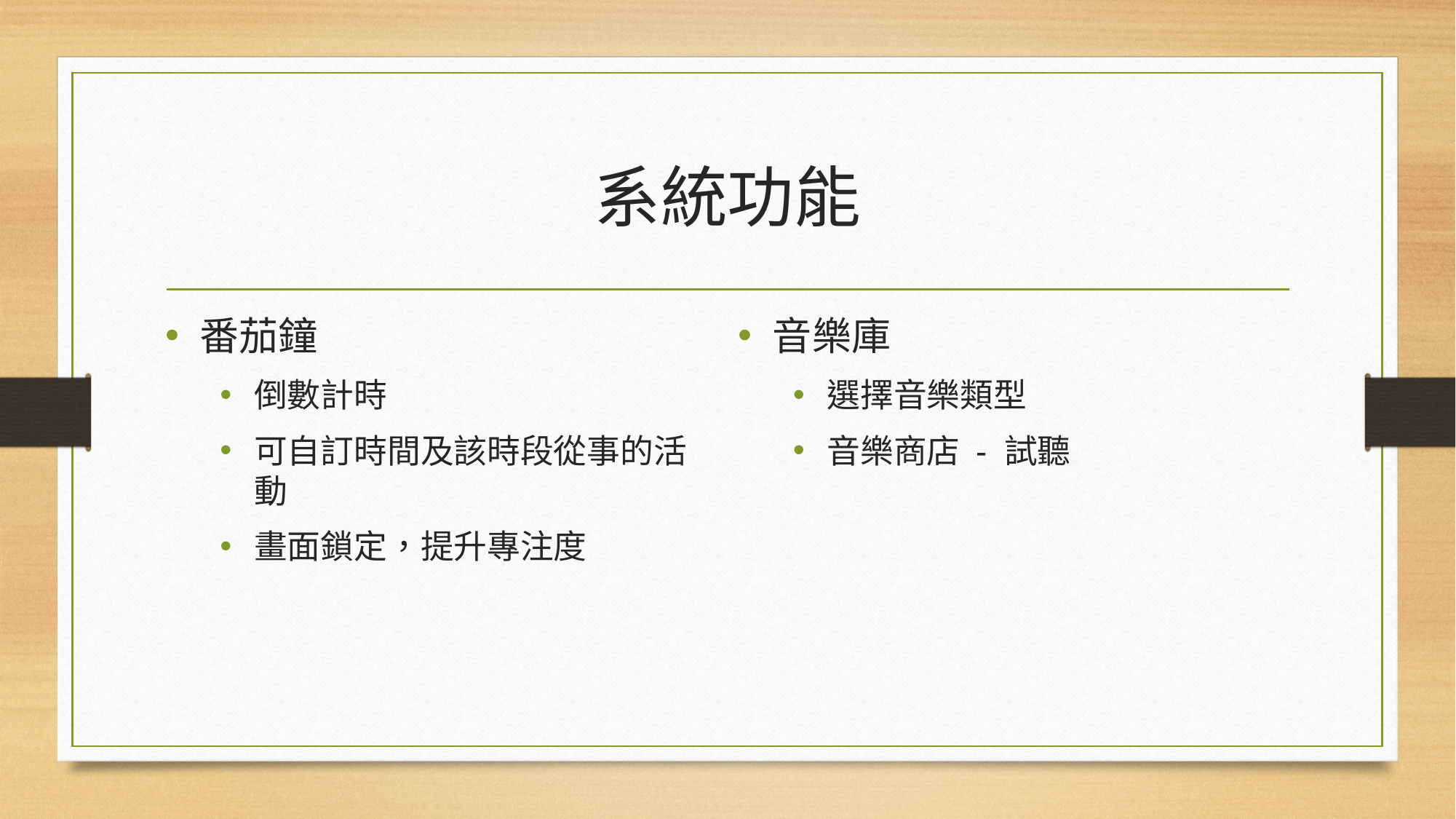

# 系統功能
番茄鐘
倒數計時
可自訂時間及該時段從事的活動
畫面鎖定，提升專注度

音樂庫
選擇音樂類型
音樂商店 - 試聽